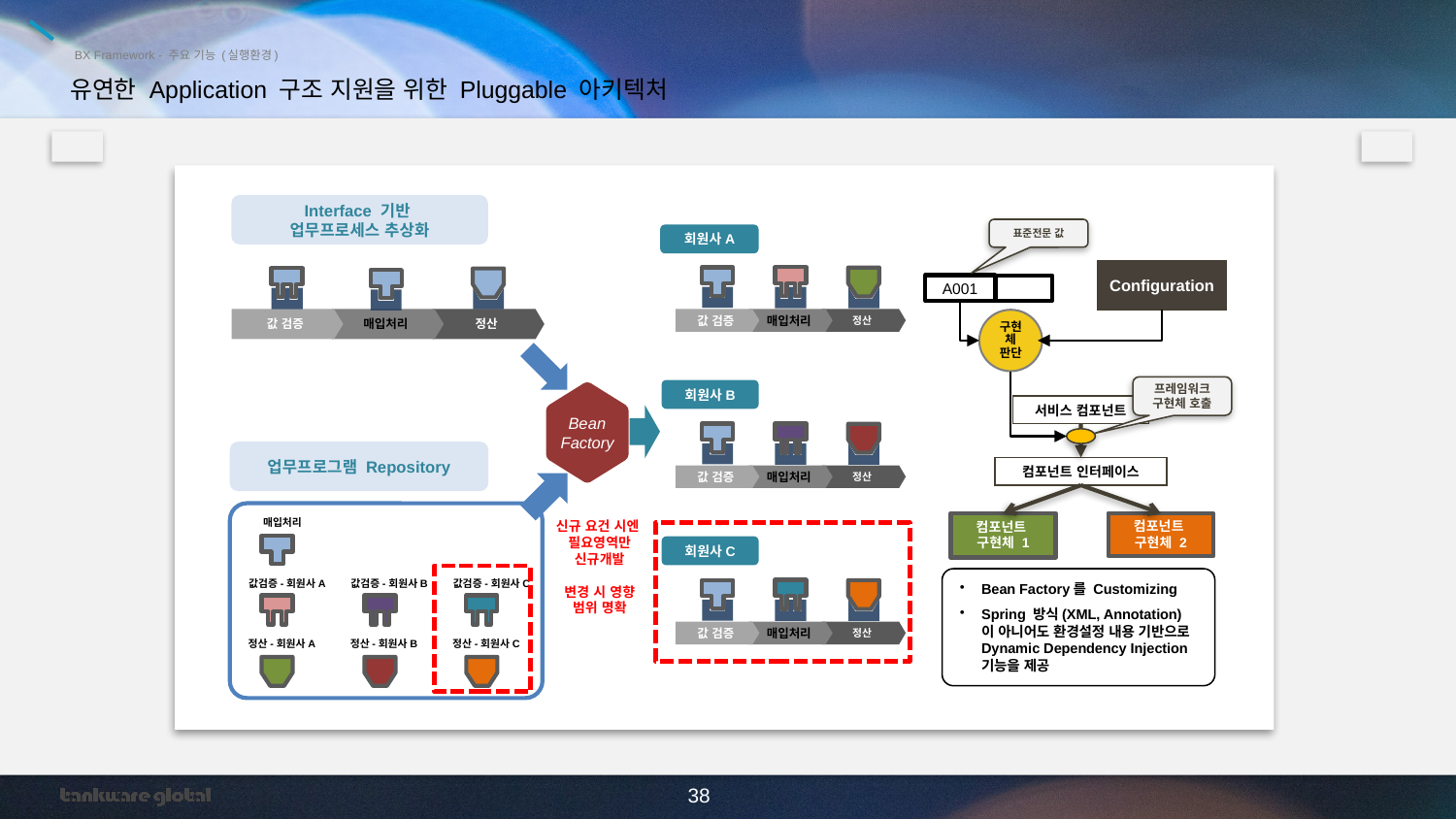

BX Framework - 주요 기능 (실행환경)
유연한 Application 구조 지원을 위한 Pluggable 아키텍처

Interface 기반
업무프로세스 추상화
표준전문 값
회원사A

값 검증
매입처리
정산
Configuration

A001

값 검증
매입처리
정산
구현체
판단

프레임워크
구현체 호출
회원사B
Bean
Factory
서비스 컴포넌트

값 검증
매입처리
정산

업무프로그램 Repository
컴포넌트 인터페이스

매입처리
컴포넌트
구현체 1
컴포넌트
구현체 2
신규 요건 시엔
필요영역만
신규개발

변경 시 영향
범위 명확

회원사C

값 검증
매입처리
정산

Bean Factory를 Customizing
Spring 방식(XML, Annotation)이 아니어도 환경설정 내용 기반으로Dynamic Dependency Injection 기능을 제공
값검증-회원사A
값검증-회원사B
값검증-회원사C

정산-회원사A
정산-회원사B
정산-회원사C